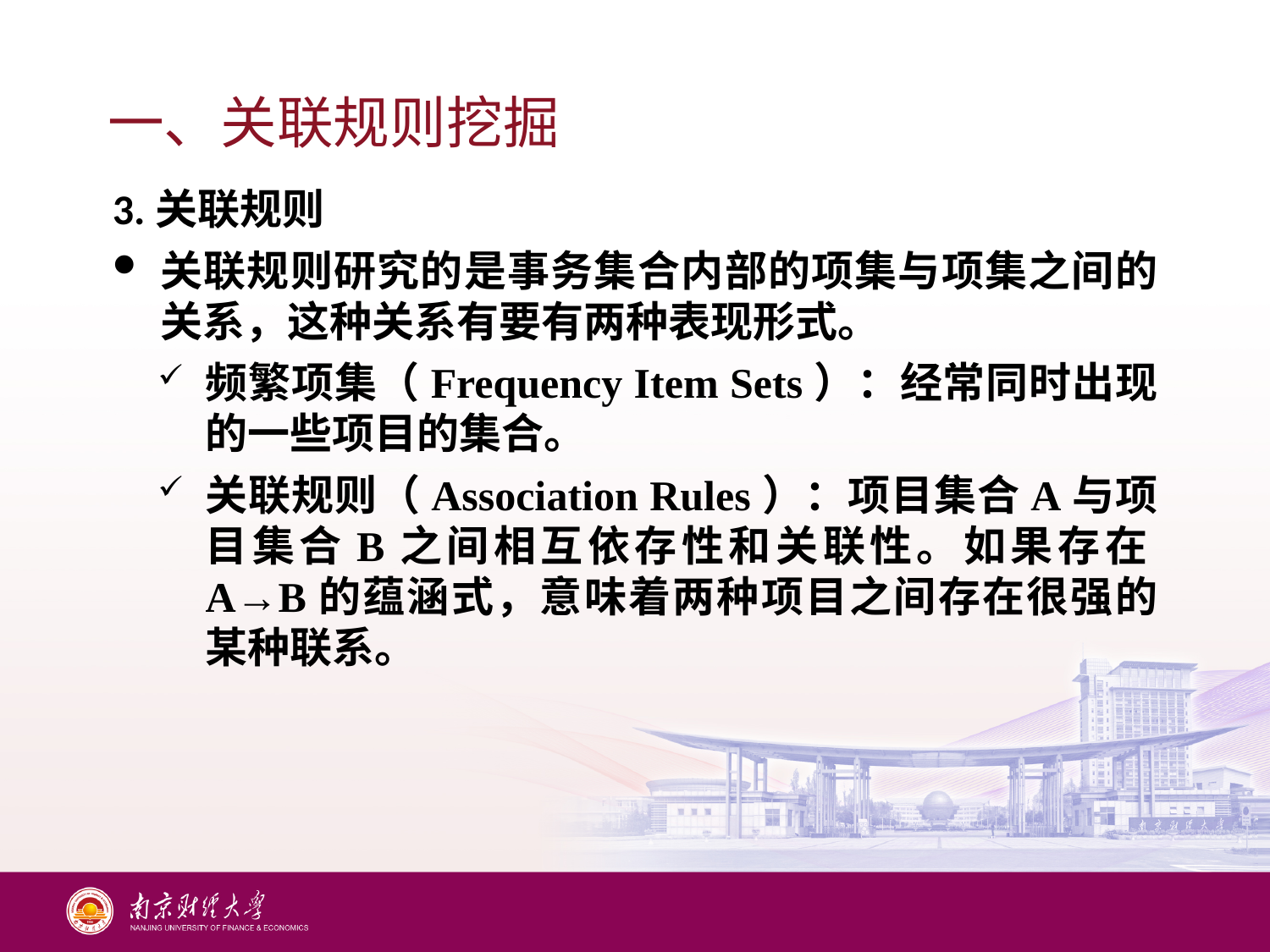

# 一、关联规则挖掘
3.关联规则
关联规则研究的是事务集合内部的项集与项集之间的关系，这种关系有要有两种表现形式。
频繁项集（Frequency Item Sets）：经常同时出现的一些项目的集合。
关联规则（Association Rules）：项目集合A与项目集合B之间相互依存性和关联性。如果存在A→B的蕴涵式，意味着两种项目之间存在很强的某种联系。